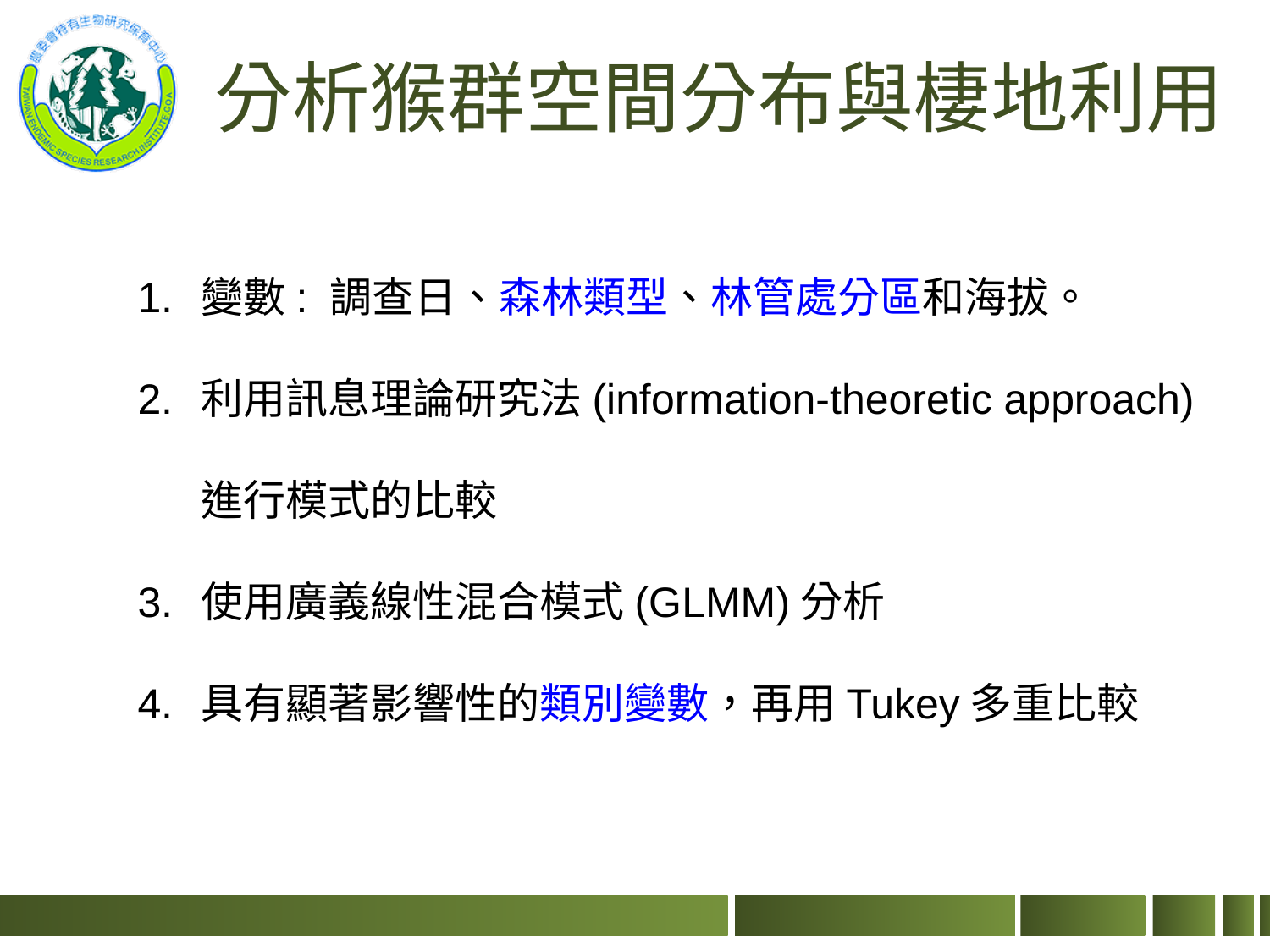

分析猴群空間分布與棲地利用
變數: 調查日、森林類型、林管處分區和海拔。
利用訊息理論研究法(information-theoretic approach)進行模式的比較
使用廣義線性混合模式(GLMM)分析
具有顯著影響性的類別變數，再用Tukey多重比較